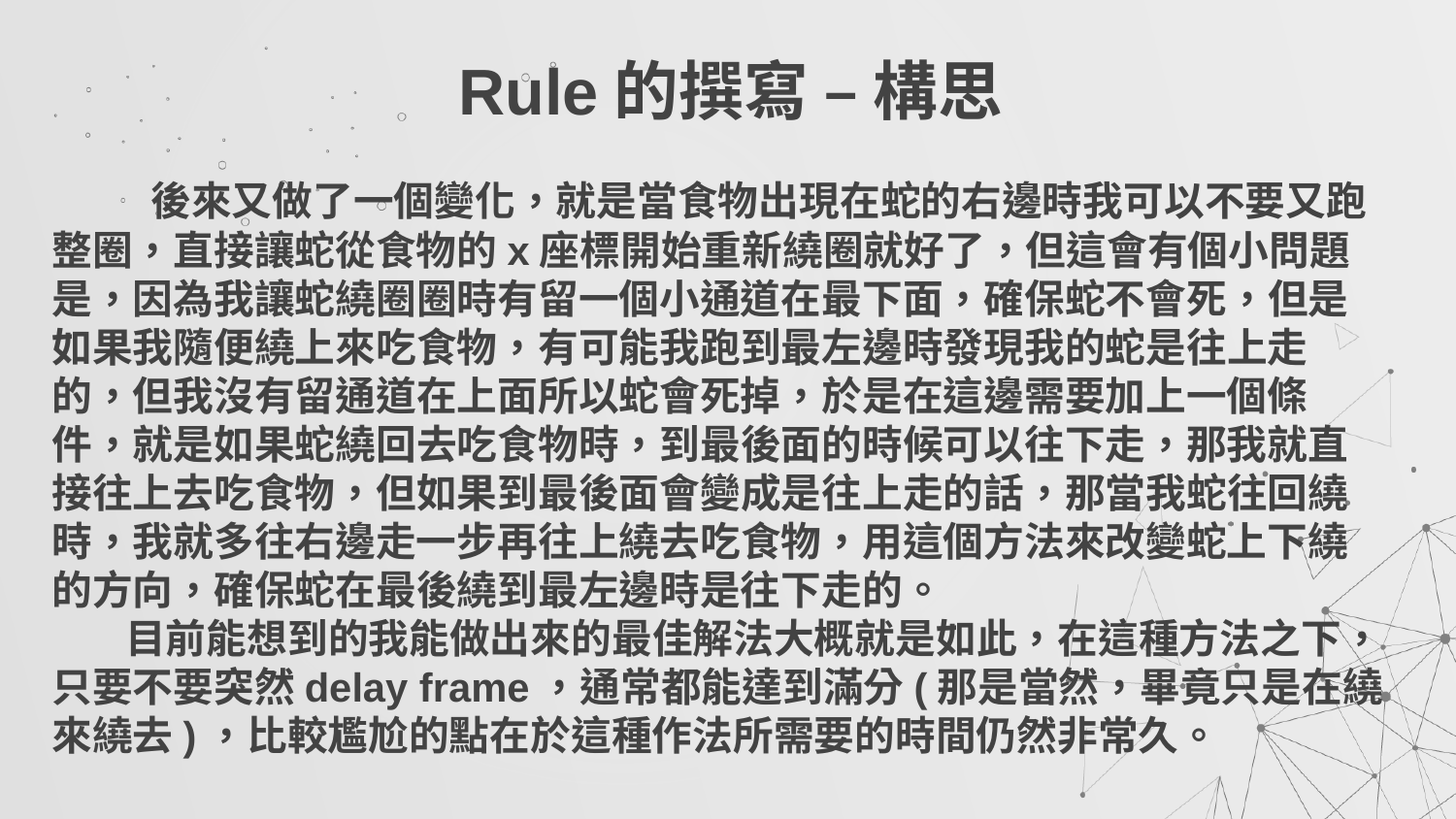

Rule的撰寫 – 構思
# 後來又做了一個變化，就是當食物出現在蛇的右邊時我可以不要又跑整圈，直接讓蛇從食物的x座標開始重新繞圈就好了，但這會有個小問題是，因為我讓蛇繞圈圈時有留一個小通道在最下面，確保蛇不會死，但是如果我隨便繞上來吃食物，有可能我跑到最左邊時發現我的蛇是往上走的，但我沒有留通道在上面所以蛇會死掉，於是在這邊需要加上一個條件，就是如果蛇繞回去吃食物時，到最後面的時候可以往下走，那我就直接往上去吃食物，但如果到最後面會變成是往上走的話，那當我蛇往回繞時，我就多往右邊走一步再往上繞去吃食物，用這個方法來改變蛇上下繞的方向，確保蛇在最後繞到最左邊時是往下走的。 目前能想到的我能做出來的最佳解法大概就是如此，在這種方法之下，只要不要突然delay frame，通常都能達到滿分(那是當然，畢竟只是在繞來繞去)，比較尷尬的點在於這種作法所需要的時間仍然非常久。